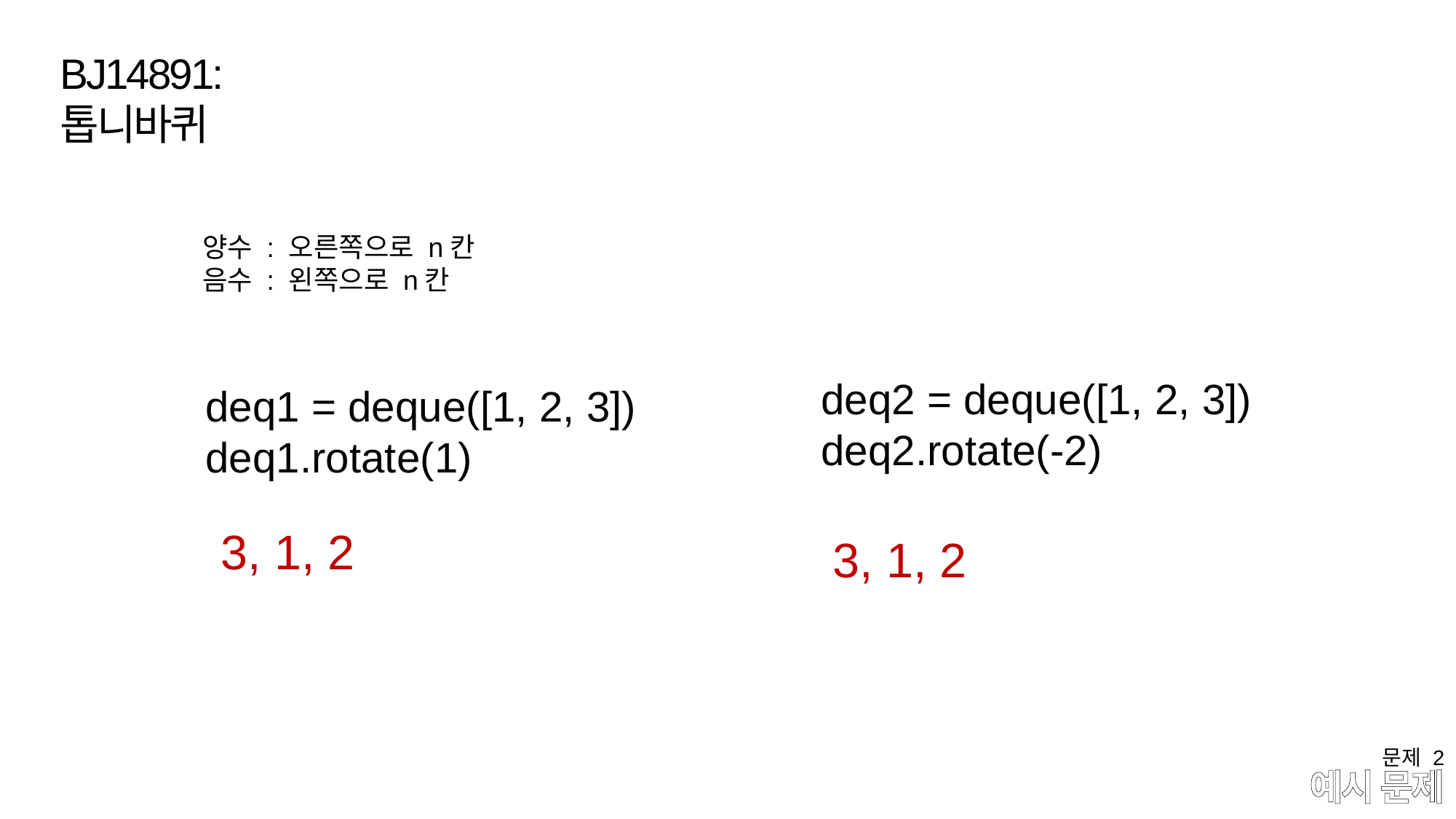

BJ14891:톱니바퀴
양수 : 오른쪽으로 n칸
음수 : 왼쪽으로 n칸
deq2 = deque([1, 2, 3])
deq2.rotate(-2)
deq1 = deque([1, 2, 3])
deq1.rotate(1)
3, 1, 2
3, 1, 2
문제 2
# 예시 문제